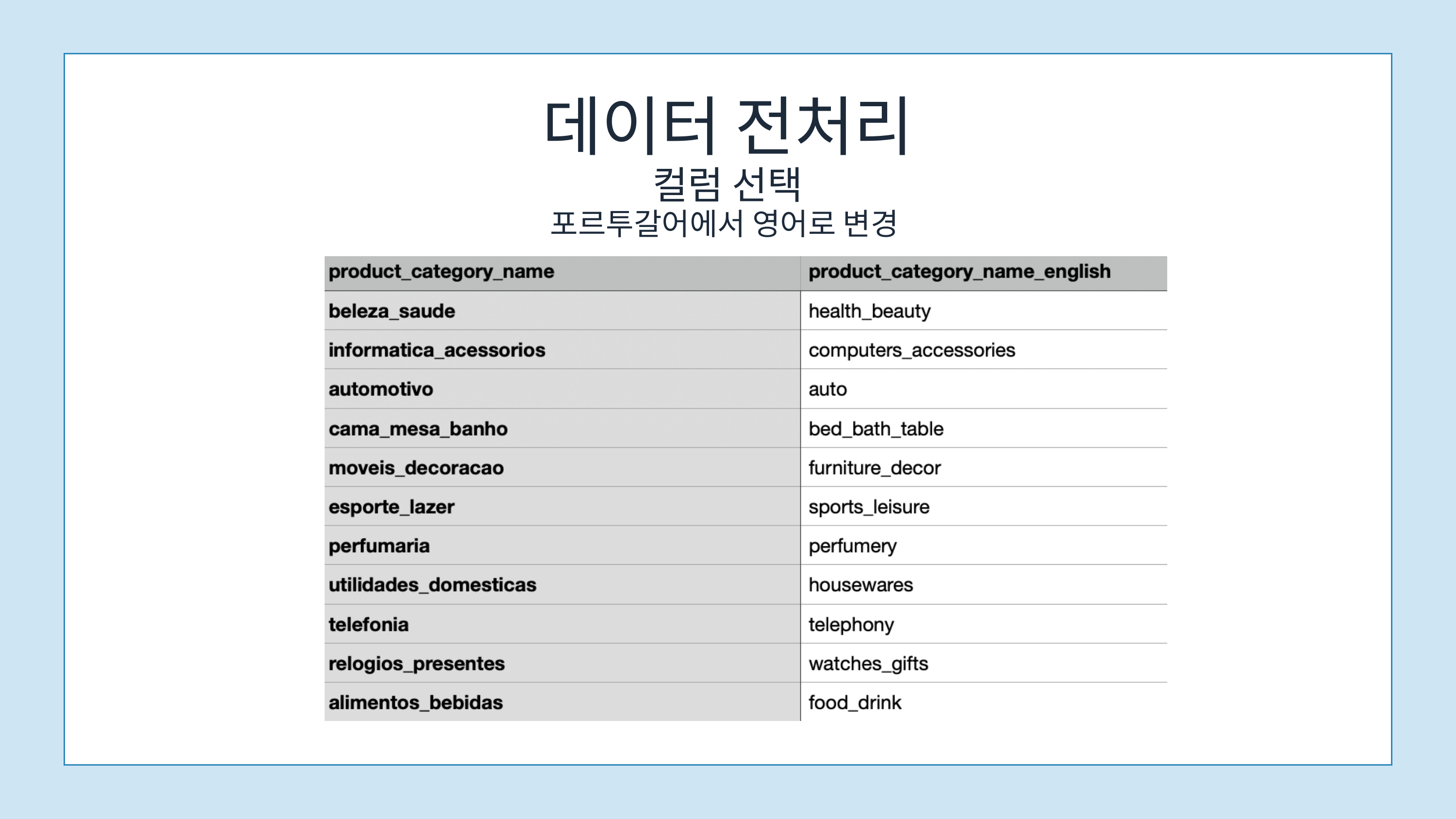

데이터 전처리
컬럼 선택
포르투갈어에서 영어로 변경